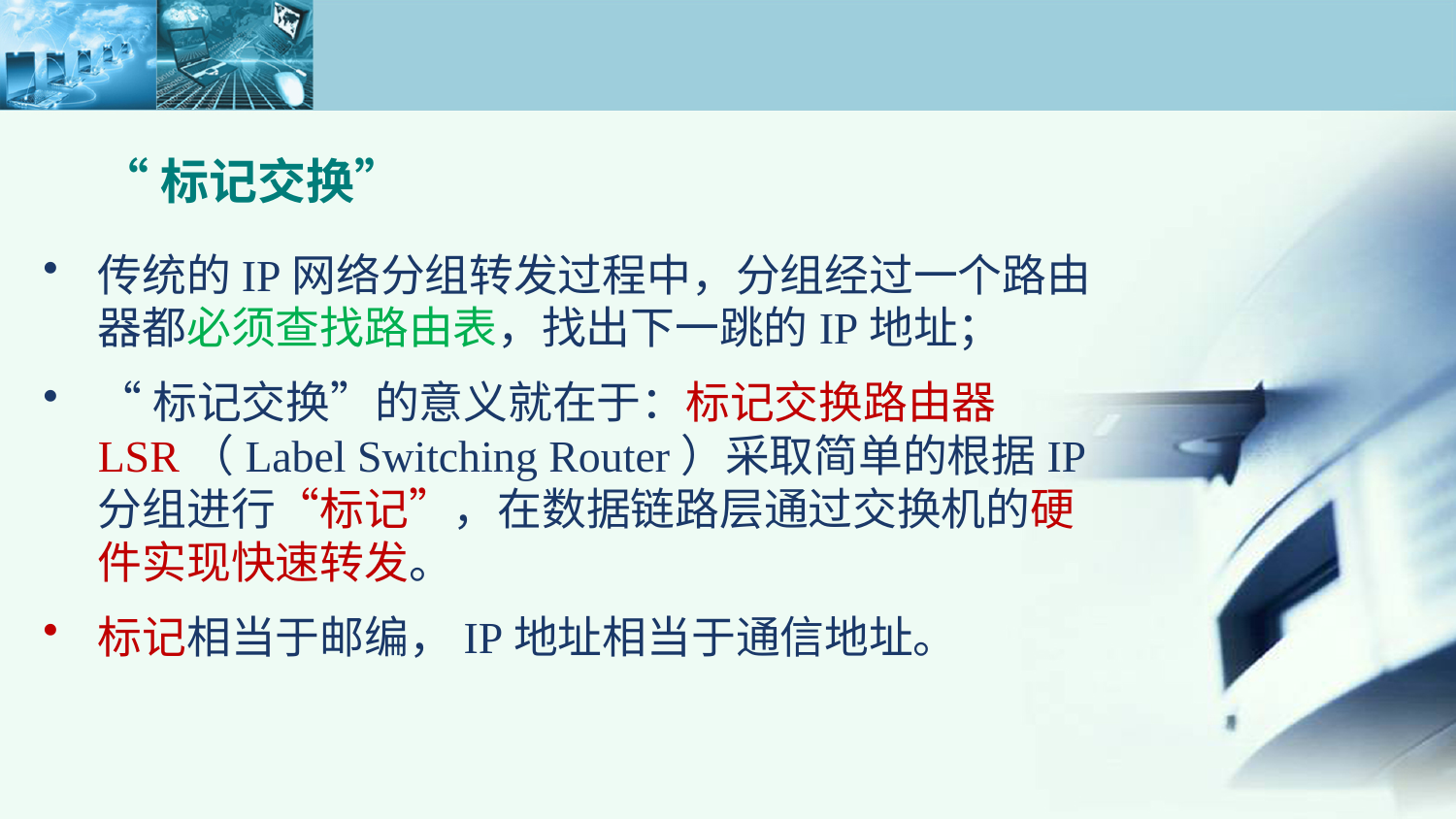

“标记交换”
传统的IP网络分组转发过程中，分组经过一个路由器都必须查找路由表，找出下一跳的IP地址；
“标记交换”的意义就在于：标记交换路由器LSR（Label Switching Router）采取简单的根据IP分组进行“标记”，在数据链路层通过交换机的硬件实现快速转发。
标记相当于邮编，IP地址相当于通信地址。